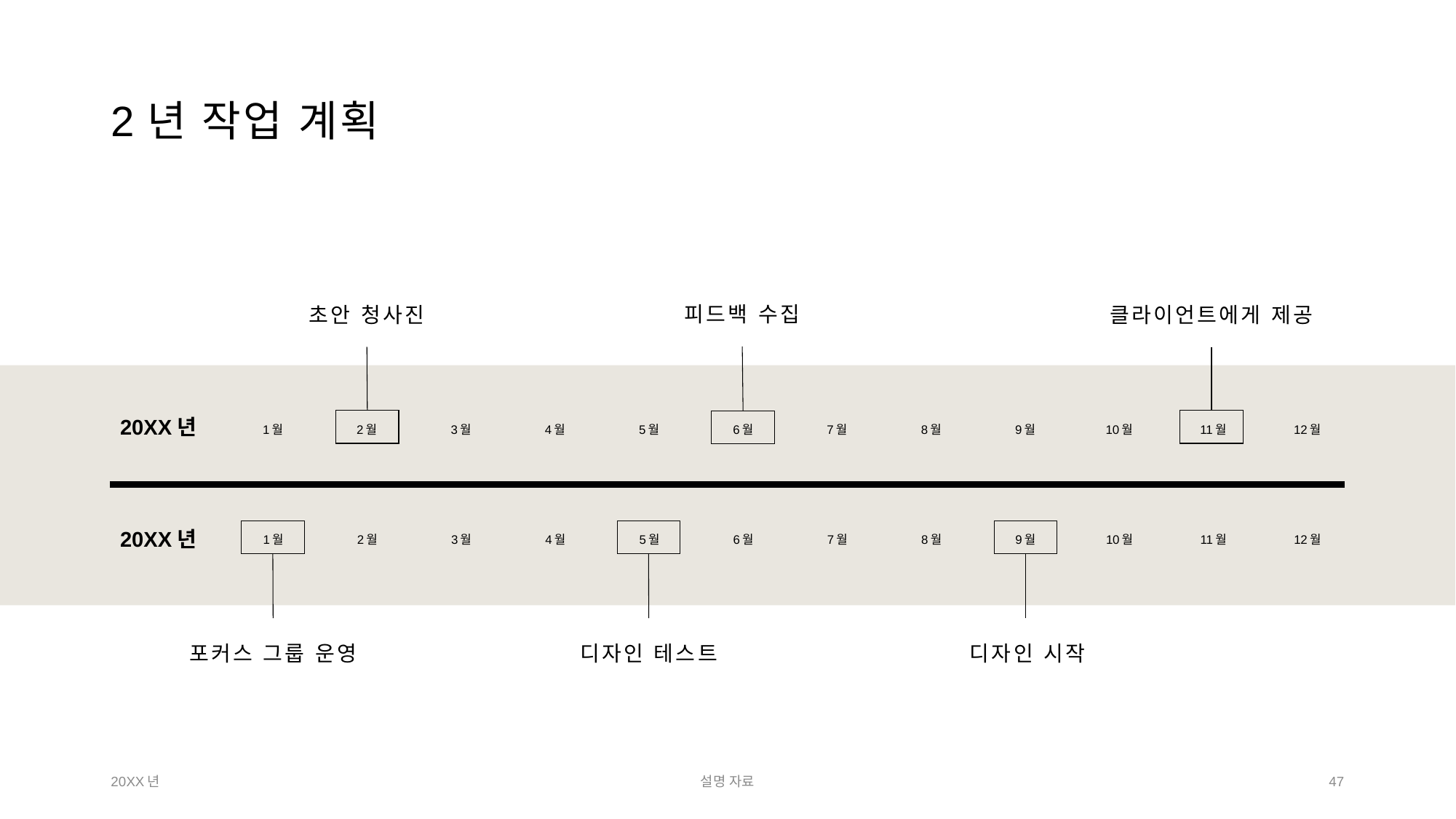

# 2년 작업 계획
피드백 수집
초안 청사진
클라이언트에게 제공
20XX년

1월
2월
3월
4월
5월
6월
7월
8월
9월
10월
11월
12월
20XX년

1월
2월
3월
4월
5월
6월
7월
8월
9월
10월
11월
12월
포커스 그룹 운영
디자인 테스트
디자인 시작
20XX년
설명 자료
47